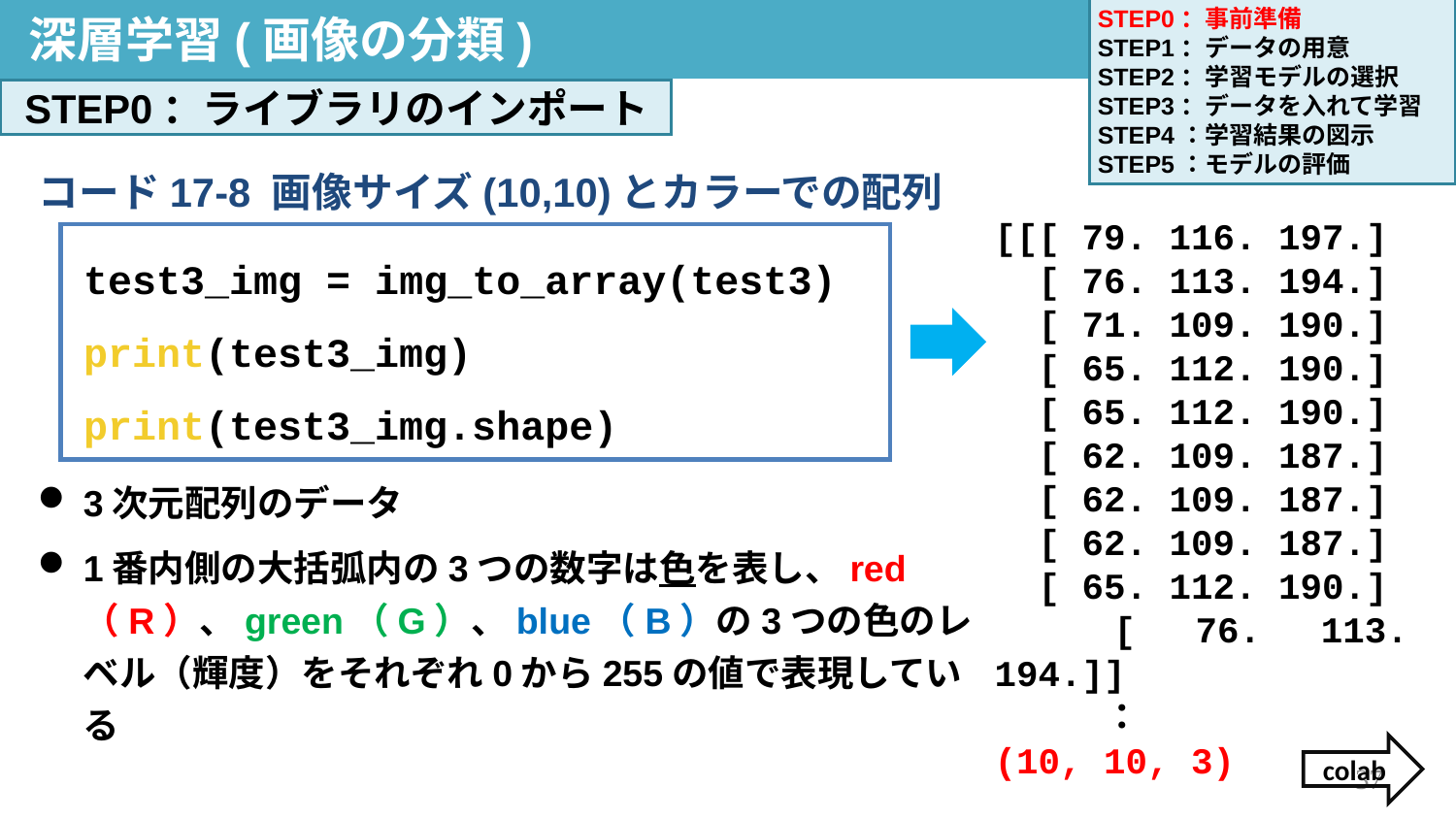

深層学習(画像の分類)
STEP0：事前準備
STEP1：データの用意
STEP2：学習モデルの選択
STEP3：データを入れて学習
STEP4：学習結果の図示
STEP5：モデルの評価
決定木分析
STEP0：ライブラリのインポート
コード17-8 画像サイズ(10,10)とカラーでの配列
[[[ 79. 116. 197.]
  [ 76. 113. 194.]
  [ 71. 109. 190.]
  [ 65. 112. 190.]
  [ 65. 112. 190.]
  [ 62. 109. 187.]
  [ 62. 109. 187.]
  [ 62. 109. 187.]
  [ 65. 112. 190.]
  [ 76. 113. 194.]]
　　　：
(10, 10, 3)
test3_img = img_to_array(test3)
print(test3_img)
print(test3_img.shape)

3次元配列のデータ
1番内側の大括弧内の3つの数字は色を表し、red（R）、green（G）、blue（B）の3つの色のレベル（輝度）をそれぞれ0から255の値で表現している

colab
37